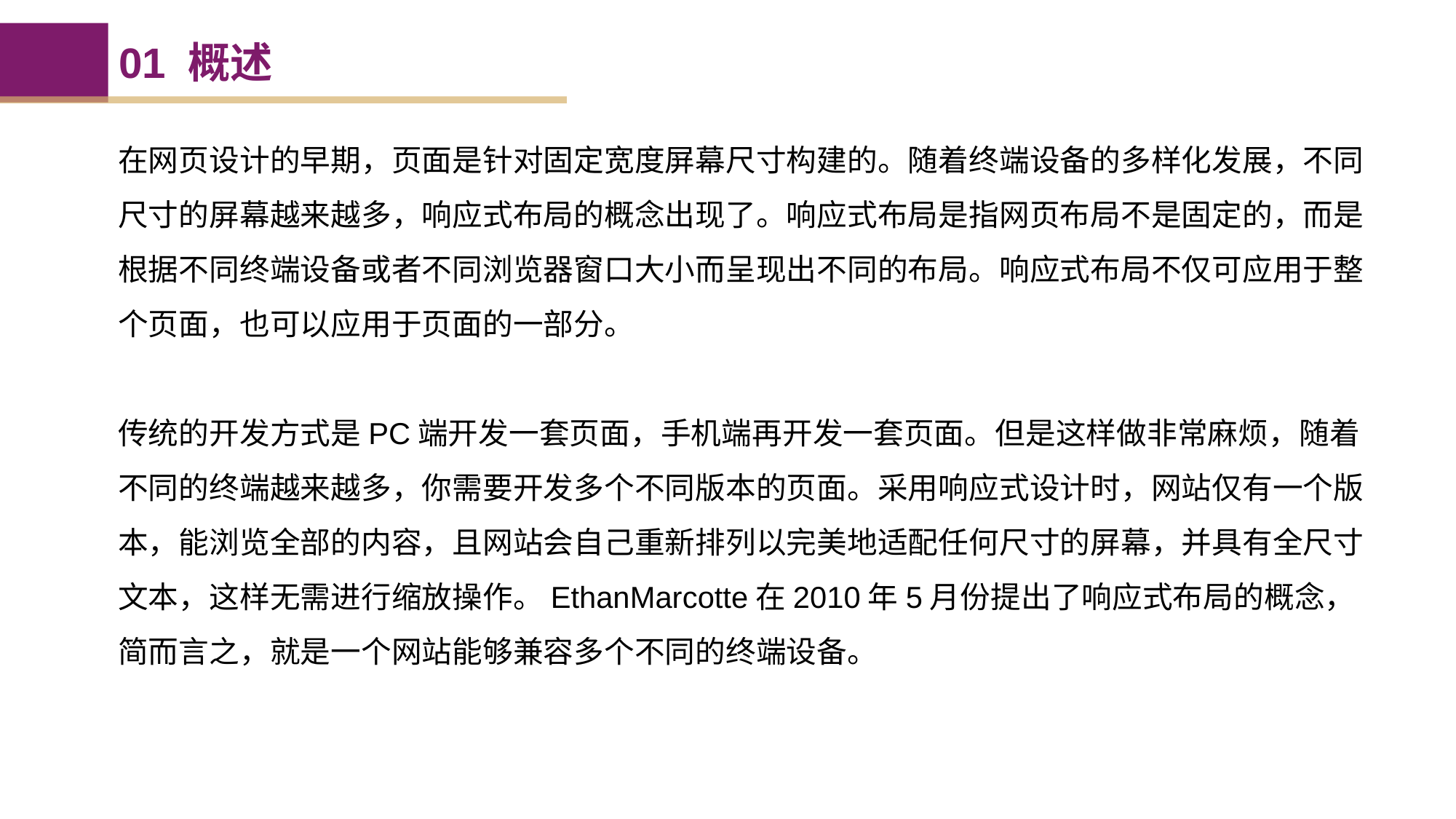

01 概述
在网页设计的早期，页面是针对固定宽度屏幕尺寸构建的。随着终端设备的多样化发展，不同尺寸的屏幕越来越多，响应式布局的概念出现了。响应式布局是指网页布局不是固定的，而是根据不同终端设备或者不同浏览器窗口大小而呈现出不同的布局。响应式布局不仅可应用于整个页面，也可以应用于页面的一部分。

传统的开发方式是PC端开发一套页面，手机端再开发一套页面。但是这样做非常麻烦，随着不同的终端越来越多，你需要开发多个不同版本的页面。采用响应式设计时，网站仅有一个版本，能浏览全部的内容，且网站会自己重新排列以完美地适配任何尺寸的屏幕，并具有全尺寸文本，这样无需进行缩放操作。EthanMarcotte在2010年5月份提出了响应式布局的概念，简而言之，就是一个网站能够兼容多个不同的终端设备。

3